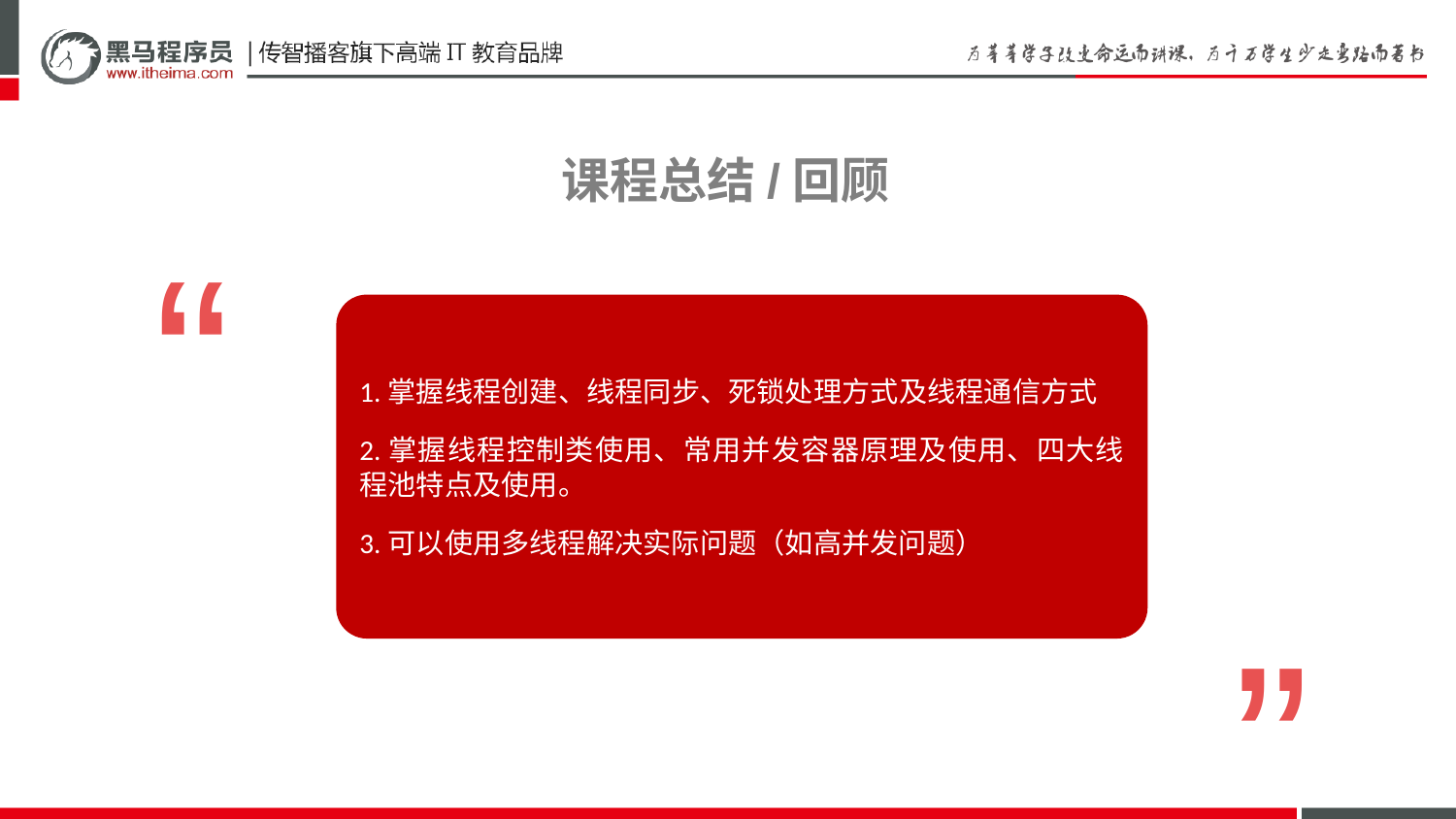

课程总结/回顾
“
1.掌握线程创建、线程同步、死锁处理方式及线程通信方式
2.掌握线程控制类使用、常用并发容器原理及使用、四大线程池特点及使用。
3.可以使用多线程解决实际问题（如高并发问题）
”